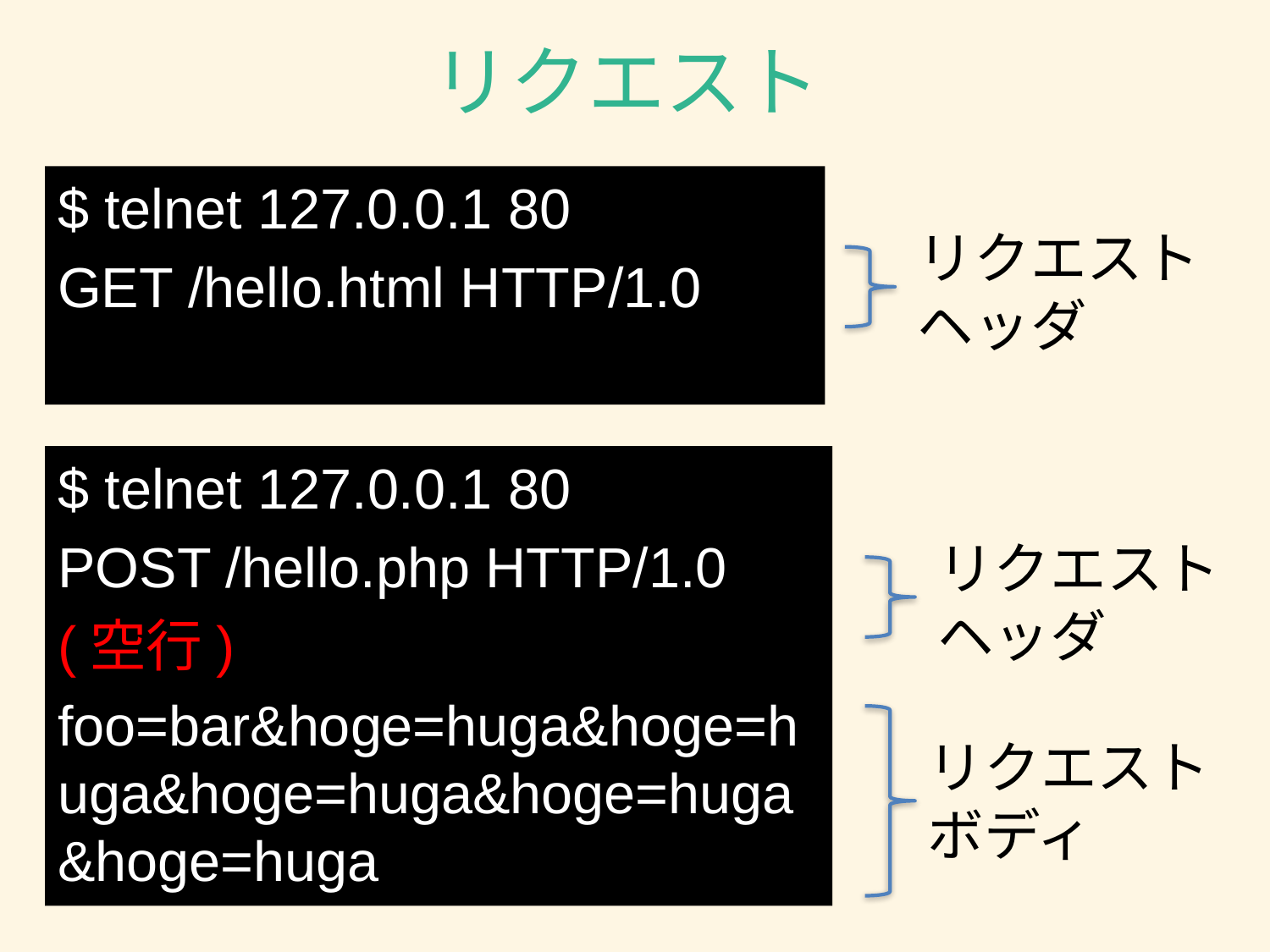

# リクエスト
$ telnet 127.0.0.1 80
GET /hello.html HTTP/1.0
リクエストヘッダ

$ telnet 127.0.0.1 80
POST /hello.php HTTP/1.0
(空行)
foo=bar&hoge=huga&hoge=huga&hoge=huga&hoge=huga&hoge=huga
リクエストヘッダ

リクエストボディ